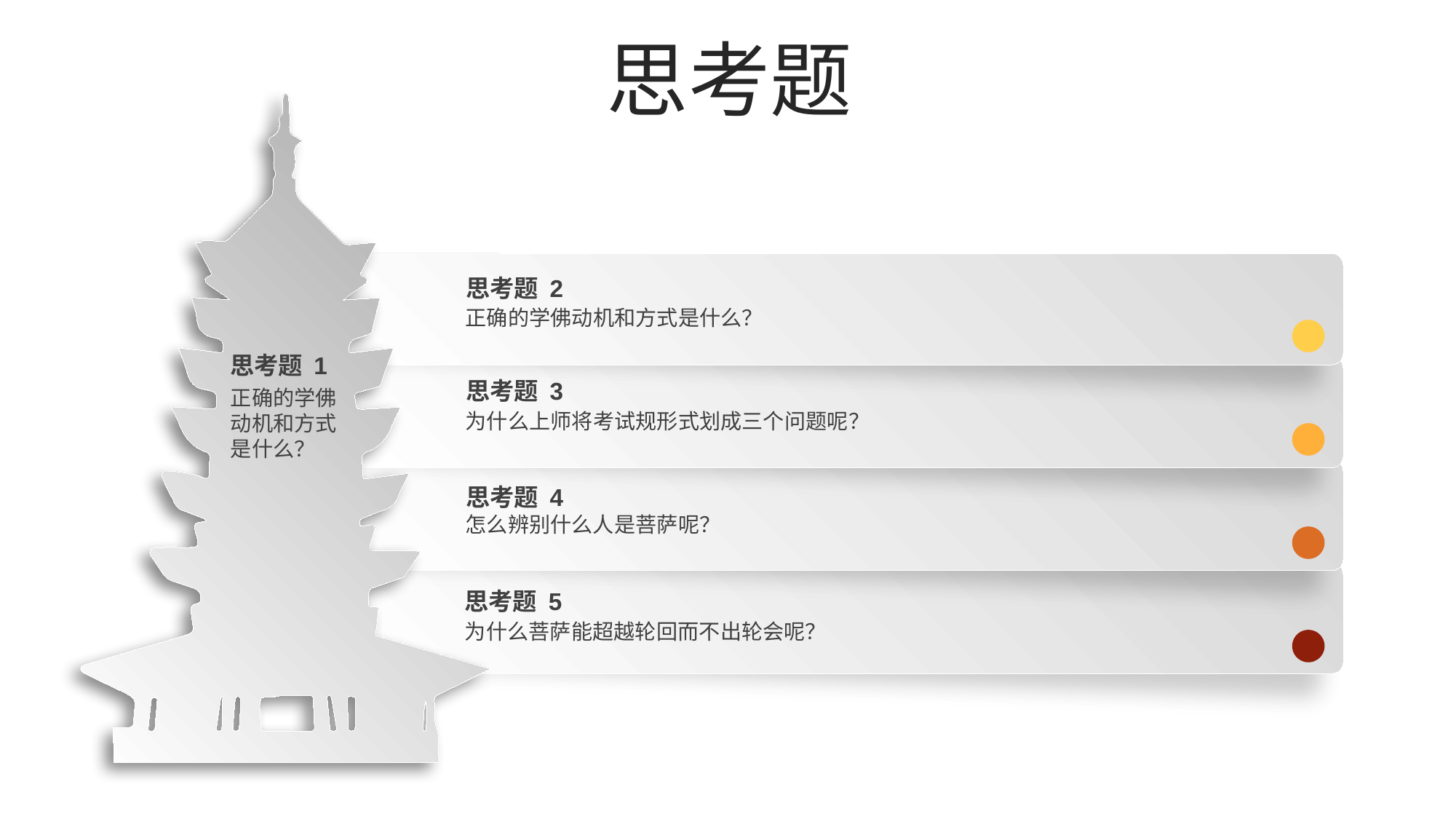

思考题

思考题 2
正确的学佛动机和方式是什么？

思考题 1
正确的学佛动机和方式是什么？

思考题 3
为什么上师将考试规形式划成三个问题呢？

思考题 4
怎么辨别什么人是菩萨呢？

思考题 5

为什么菩萨能超越轮回而不出轮会呢？